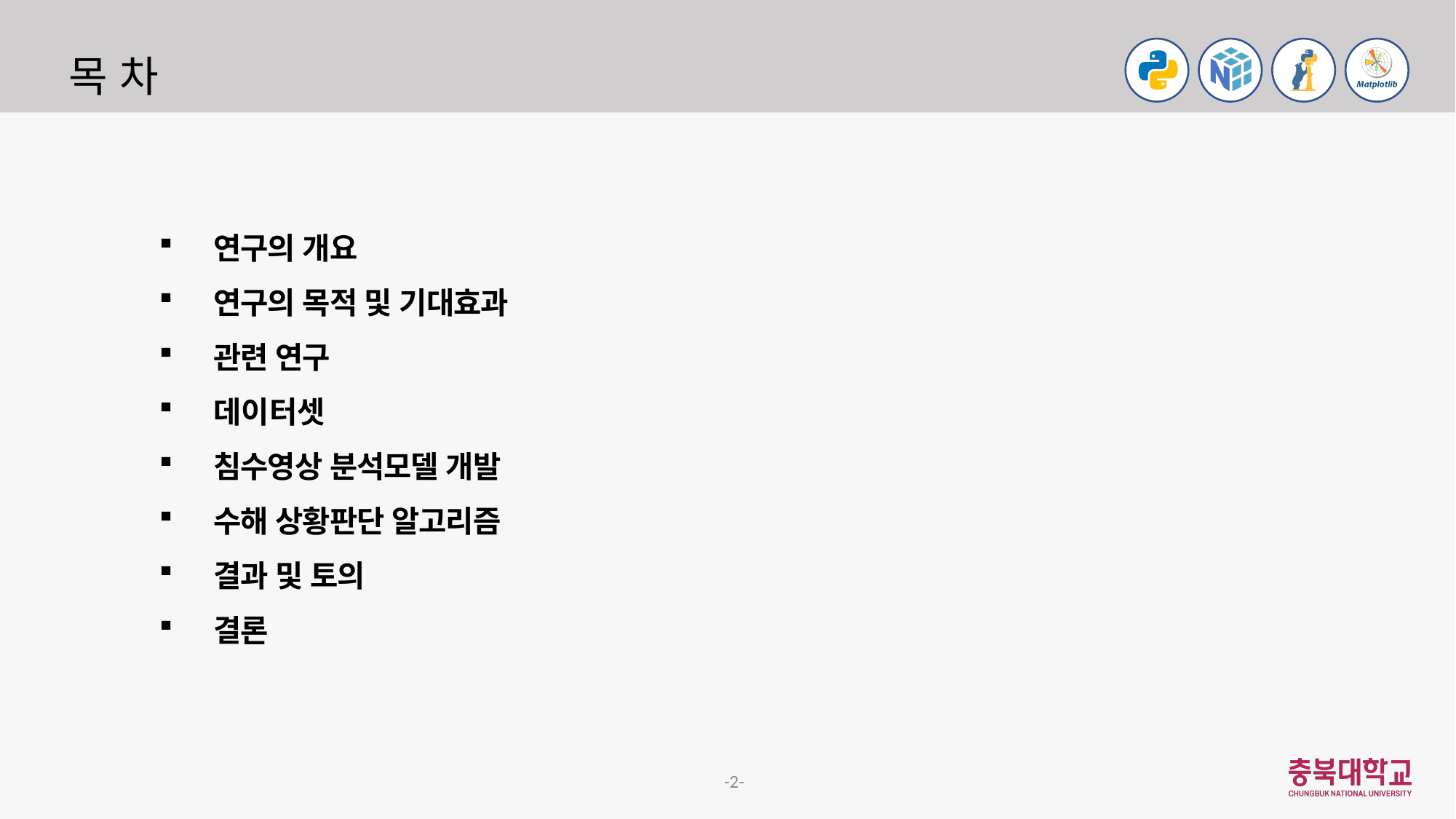

# 목 차
연구의 개요
연구의 목적 및 기대효과
관련 연구
데이터셋
침수영상 분석모델 개발
수해 상황판단 알고리즘
결과 및 토의
결론
2